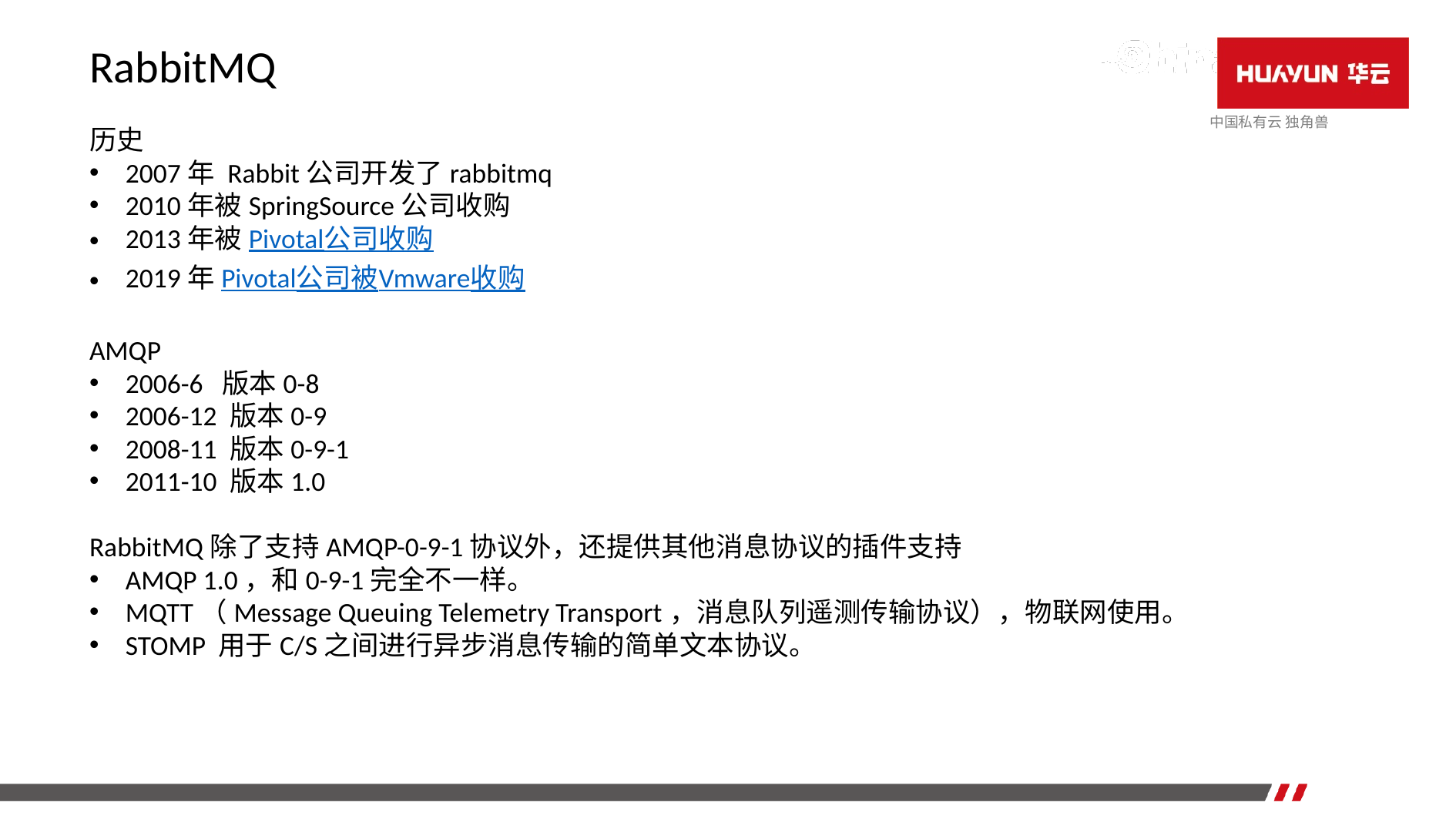

# RabbitMQ
历史
2007年 Rabbit公司开发了rabbitmq
2010年被SpringSource公司收购
2013年被Pivotal公司收购
2019年Pivotal公司被Vmware收购

AMQP
2006-6  版本0-8
2006-12 版本0-9
2008-11 版本0-9-1
2011-10 版本1.0

RabbitMQ除了支持AMQP-0-9-1协议外，还提供其他消息协议的插件支持
AMQP 1.0，和0-9-1完全不一样。
MQTT（Message Queuing Telemetry Transport，消息队列遥测传输协议），物联网使用。
STOMP 用于C/S之间进行异步消息传输的简单文本协议。